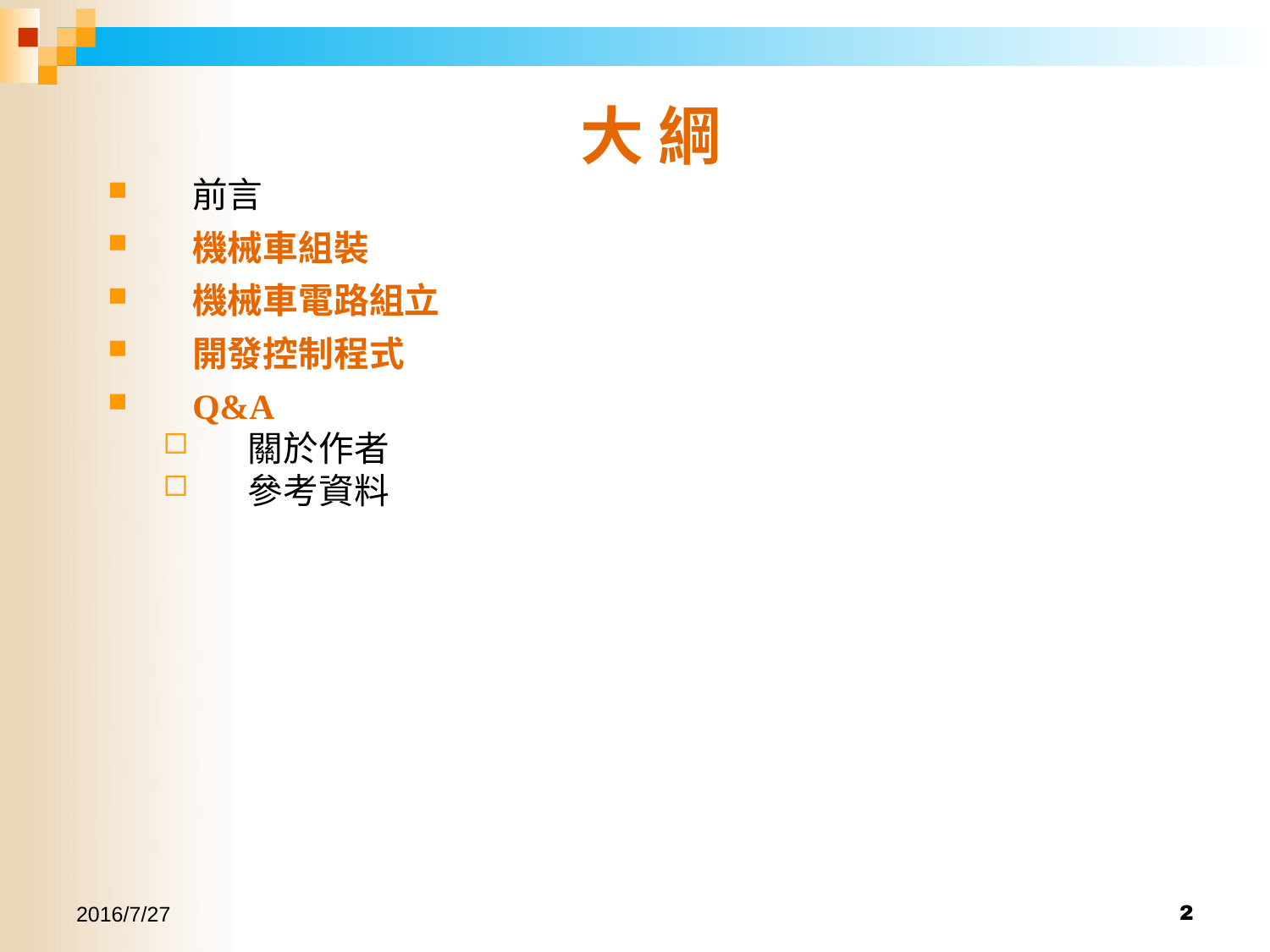

# 大 綱
前言
機械車組裝
機械車電路組立
開發控制程式
Q&A
關於作者
參考資料

2016/7/27
2